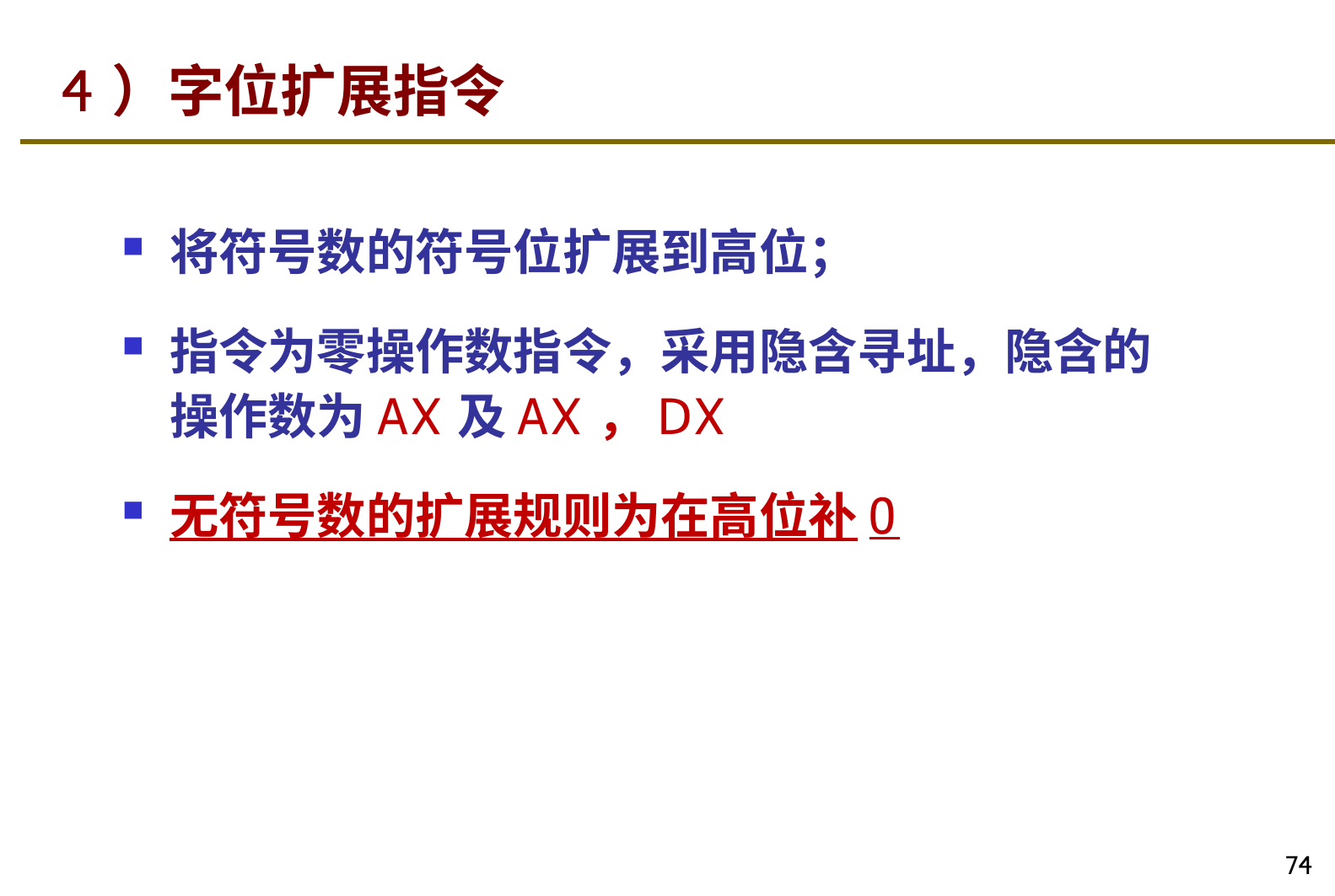

# 4）字位扩展指令
将符号数的符号位扩展到高位；
指令为零操作数指令，采用隐含寻址，隐含的操作数为AX及AX，DX
无符号数的扩展规则为在高位补0
74